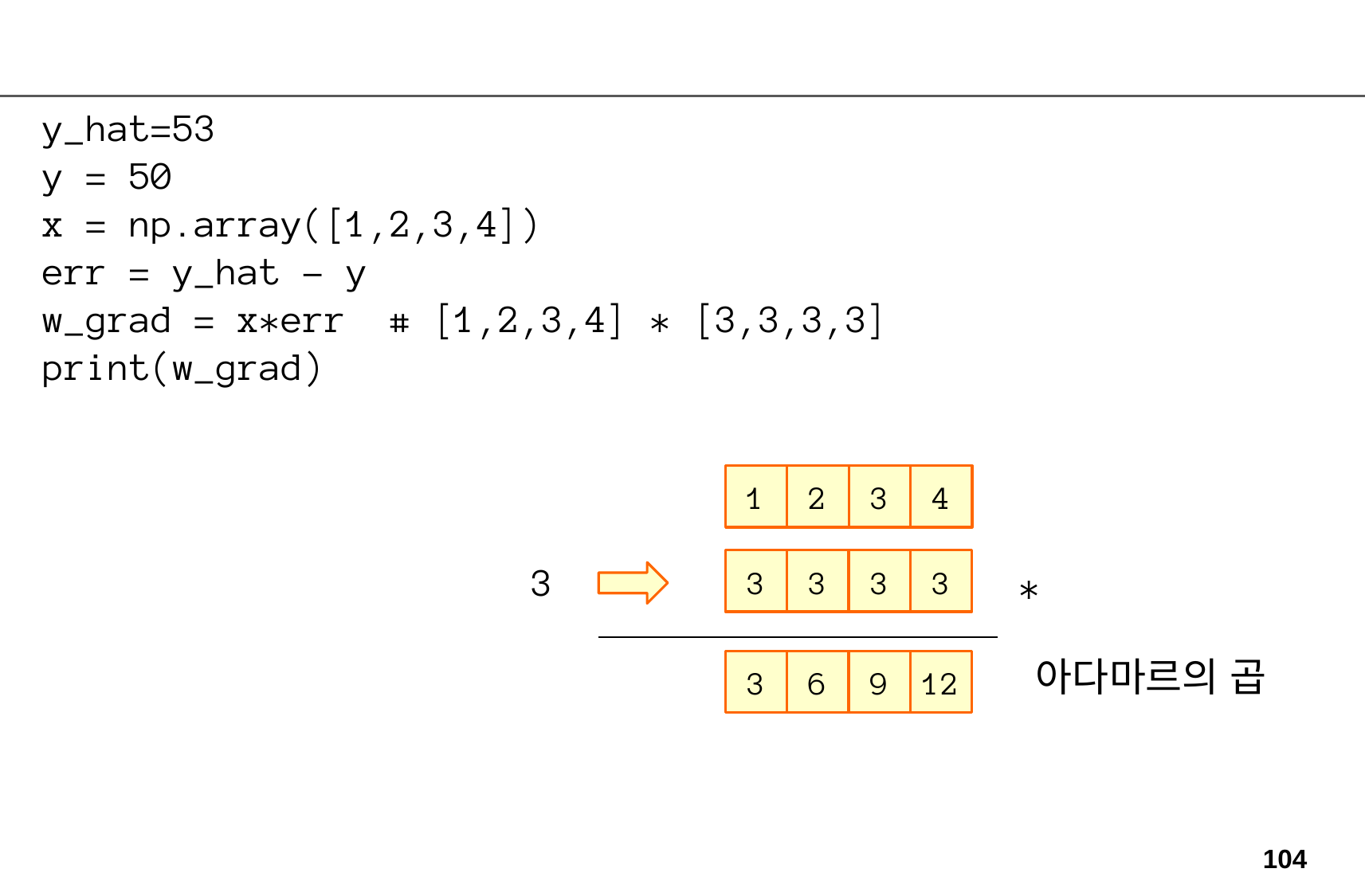

y_hat=53
y = 50
x = np.array([1,2,3,4])
err = y_hat - y
w_grad = x*err  # [1,2,3,4] * [3,3,3,3]
print(w_grad)
1
2
3
4
3
3
3
3
3
*

아다마르의 곱
3
6
9
12